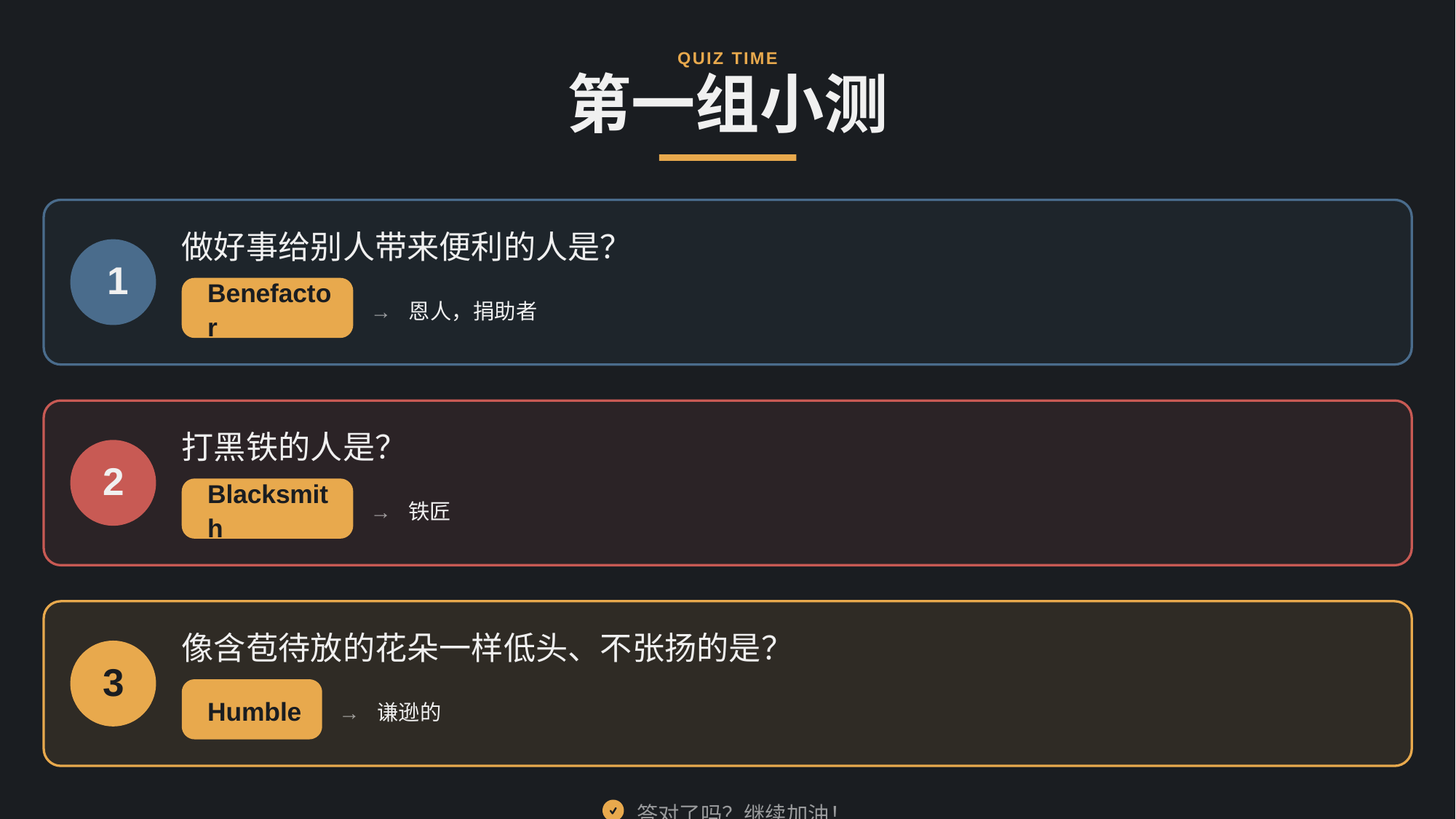

QUIZ TIME
第一组小测

做好事给别人带来便利的人是？

1

Benefactor
→
恩人，捐助者

打黑铁的人是？

2

Blacksmith
→
铁匠

像含苞待放的花朵一样低头、不张扬的是？

3

Humble
→
谦逊的
答对了吗？继续加油！